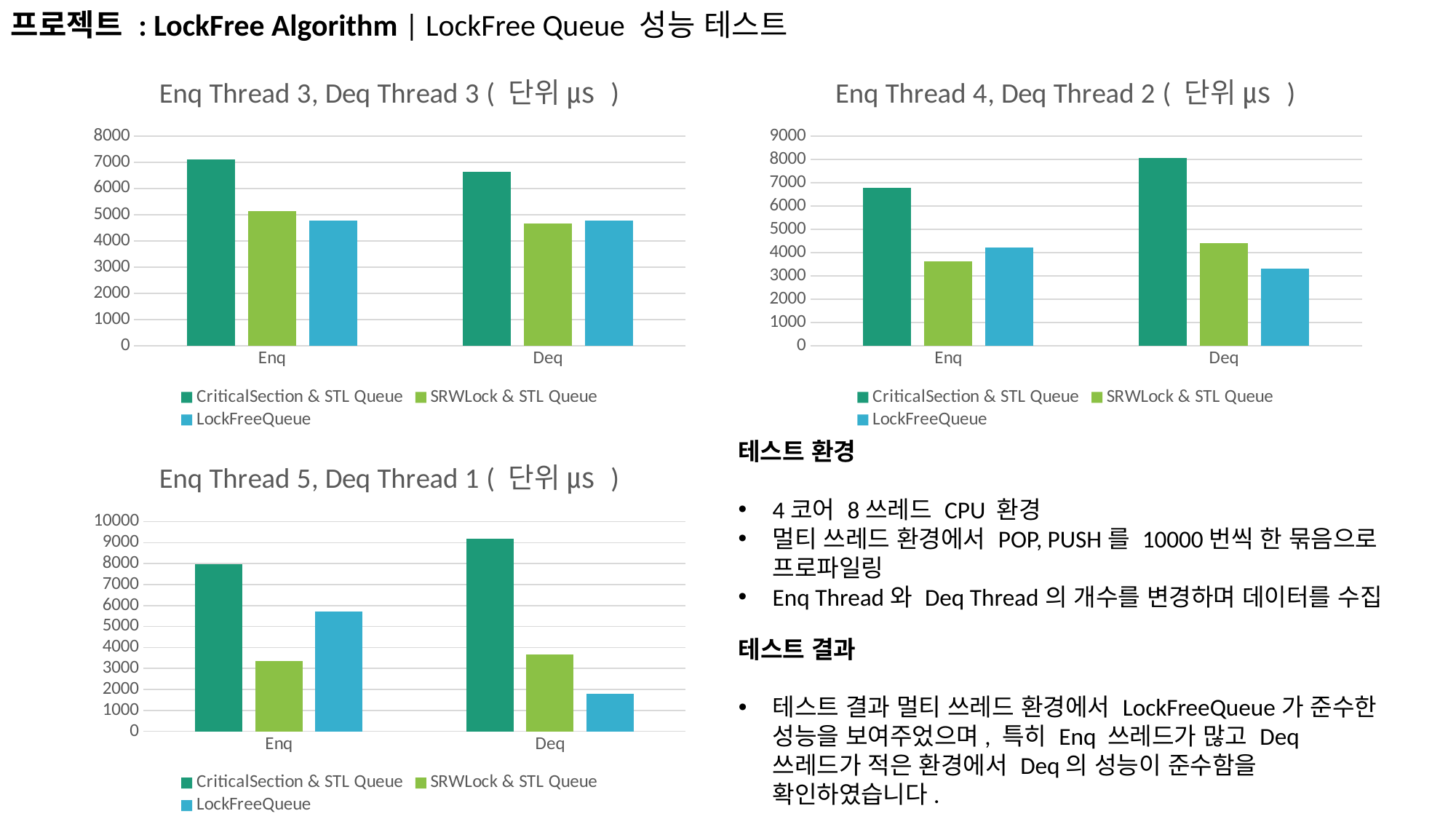

프로젝트 : LockFree Algorithm | LockFree Queue 성능 테스트

### Chart: Enq Thread 3, Deq Thread 3 ( 단위 ㎲ )

| Category | CriticalSection & STL Queue | SRWLock & STL Queue | LockFreeQueue |
|---|---|---|---|
| Enq | 7112.0 | 5128.0 | 4778.0 |
| Deq | 6642.0 | 4658.0 | 4778.0 |

### Chart: Enq Thread 4, Deq Thread 2 ( 단위 ㎲ )

| Category | CriticalSection & STL Queue | SRWLock & STL Queue | LockFreeQueue |
|---|---|---|---|
| Enq | 6761.0 | 3618.0 | 4199.0 |
| Deq | 8065.0 | 4398.0 | 3320.0 |
테스트 환경

4코어 8쓰레드 CPU 환경
멀티 쓰레드 환경에서 POP, PUSH를 10000번씩 한 묶음으로 프로파일링
Enq Thread와 Deq Thread의 개수를 변경하며 데이터를 수집

### Chart: Enq Thread 5, Deq Thread 1 ( 단위 ㎲ )

| Category | CriticalSection & STL Queue | SRWLock & STL Queue | LockFreeQueue |
|---|---|---|---|
| Enq | 7964.0 | 3351.0 | 5709.0 |
| Deq | 9203.0 | 3678.0 | 1783.0 |
테스트 결과

테스트 결과 멀티 쓰레드 환경에서 LockFreeQueue가 준수한 성능을 보여주었으며, 특히 Enq 쓰레드가 많고 Deq 쓰레드가 적은 환경에서 Deq의 성능이 준수함을 확인하였습니다.